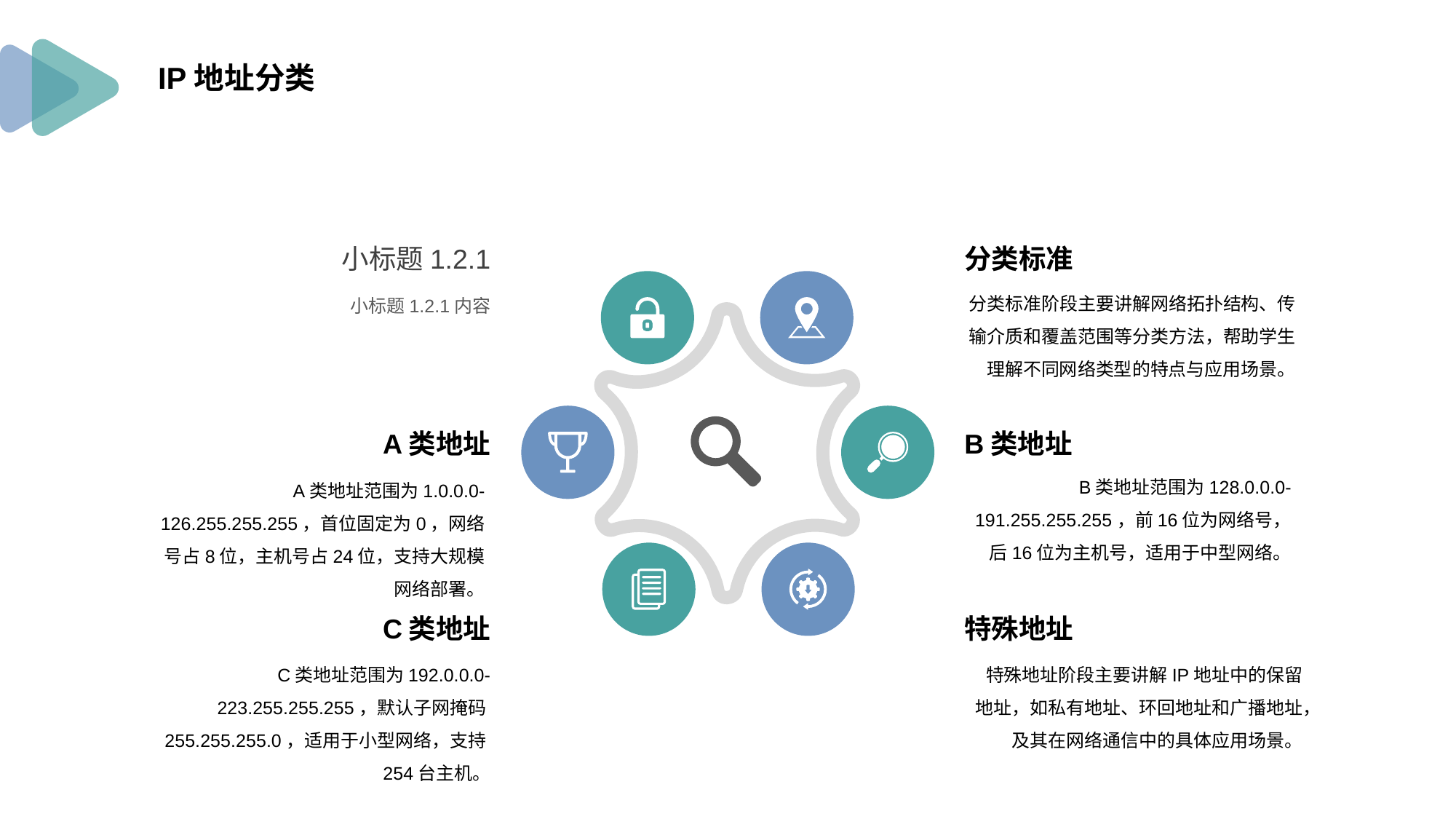

IP地址分类
小标题1.2.1
小标题1.2.1内容
分类标准

分类标准阶段主要讲解网络拓扑结构、传输介质和覆盖范围等分类方法，帮助学生理解不同网络类型的特点与应用场景。

A类地址
B类地址

B类地址范围为128.0.0.0-191.255.255.255，前16位为网络号，后16位为主机号，适用于中型网络。
A类地址范围为1.0.0.0-126.255.255.255，首位固定为0，网络号占8位，主机号占24位，支持大规模网络部署。

C类地址
特殊地址
C类地址范围为192.0.0.0-223.255.255.255，默认子网掩码255.255.255.0，适用于小型网络，支持254台主机。
特殊地址阶段主要讲解IP地址中的保留地址，如私有地址、环回地址和广播地址，及其在网络通信中的具体应用场景。